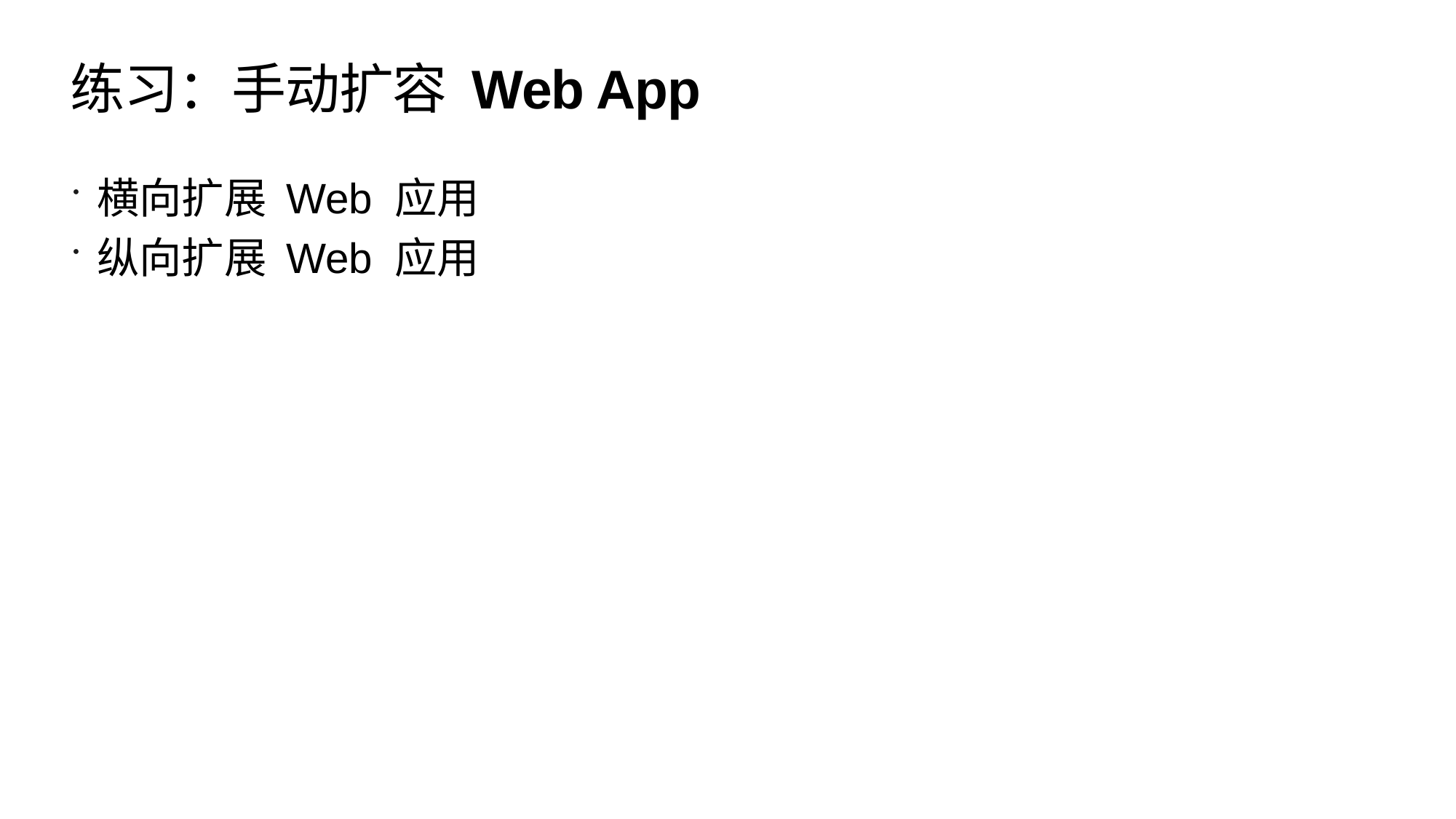

# 练习：手动扩容 Web App
横向扩展 Web 应用
纵向扩展 Web 应用